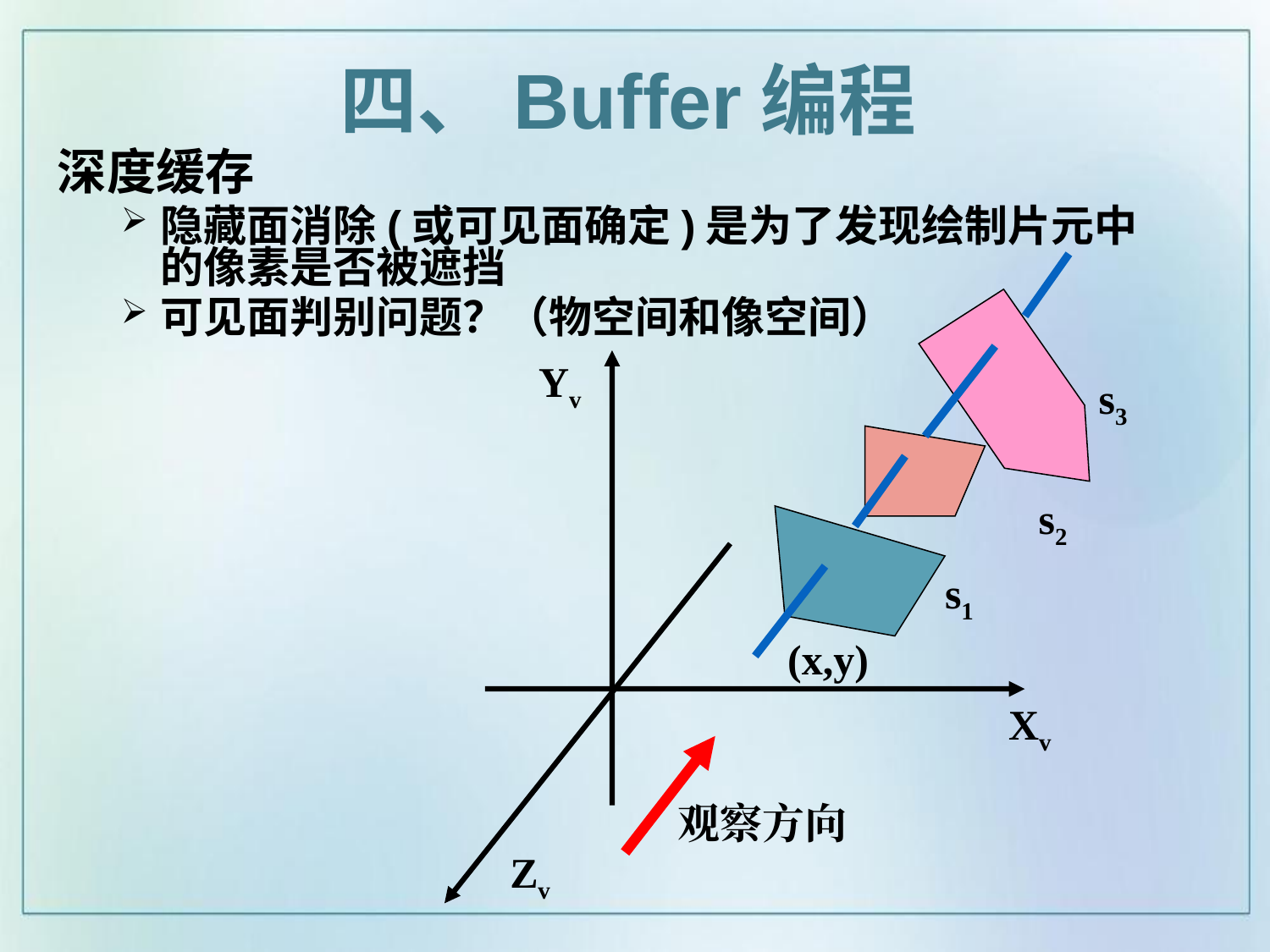

四、Buffer编程
深度缓存
隐藏面消除(或可见面确定)是为了发现绘制片元中的像素是否被遮挡
可见面判别问题？（物空间和像空间）

Yv

s3

s2

s1

(x,y)

Xv

观察方向
Zv